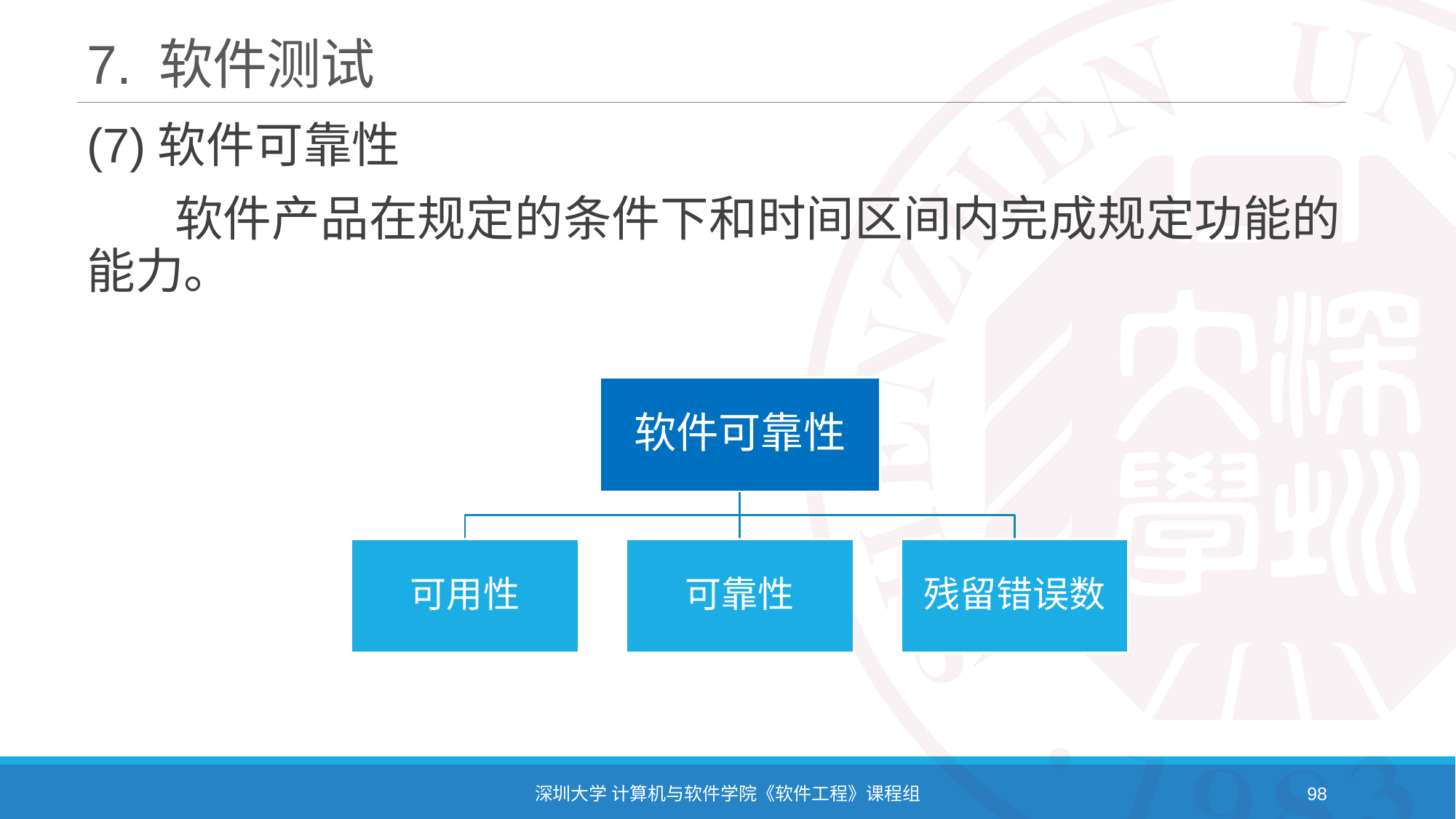

# 7. 软件测试
(7)软件可靠性
       软件产品在规定的条件下和时间区间内完成规定功能的能力。
软件可靠性
可用性
可靠性
残留错误数
深圳大学 计算机与软件学院《软件工程》课程组
98